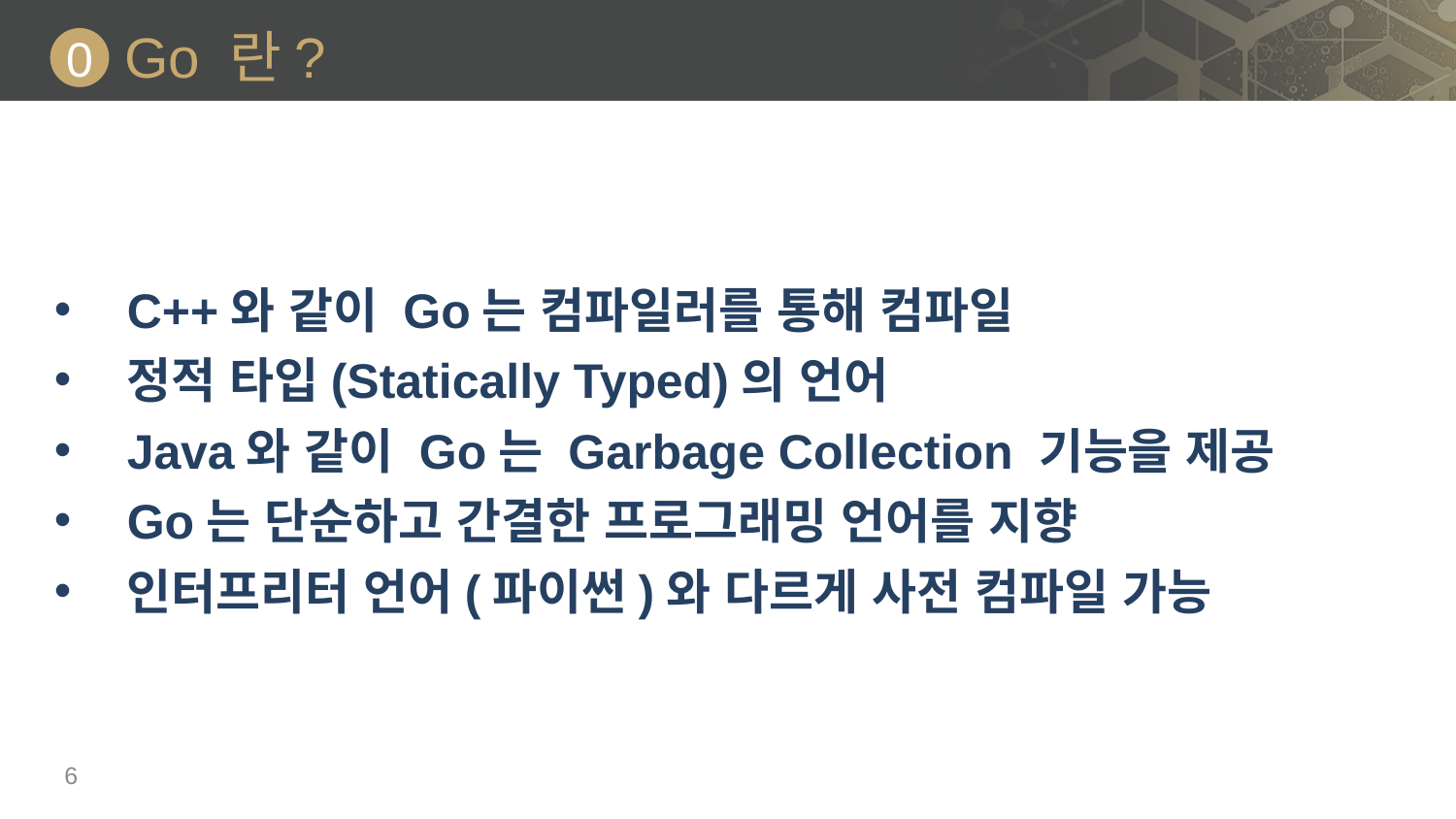

# Go 란?
0
C++와 같이 Go는 컴파일러를 통해 컴파일
정적 타입(Statically Typed)의 언어
Java와 같이 Go는 Garbage Collection 기능을 제공
Go는 단순하고 간결한 프로그래밍 언어를 지향
인터프리터 언어(파이썬)와 다르게 사전 컴파일 가능
6